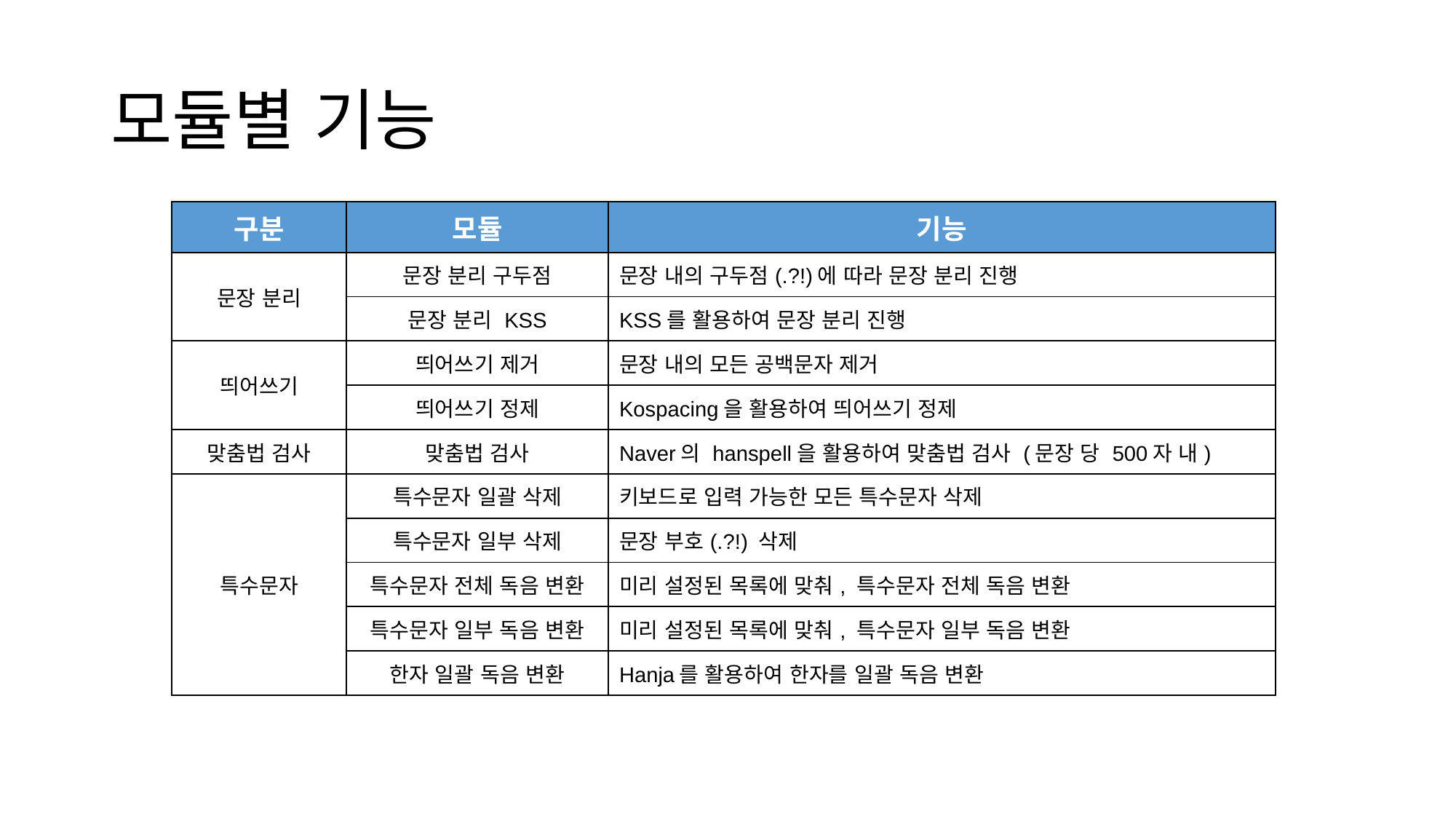

# 모듈별 기능
| 구분 | 모듈 | 기능 |
| --- | --- | --- |
| 문장 분리 | 문장 분리 구두점 | 문장 내의 구두점(.?!)에 따라 문장 분리 진행 |
|  | 문장 분리 KSS | KSS를 활용하여 문장 분리 진행 |
| 띄어쓰기 | 띄어쓰기 제거 | 문장 내의 모든 공백문자 제거 |
|  | 띄어쓰기 정제 | Kospacing을 활용하여 띄어쓰기 정제 |
| 맞춤법 검사 | 맞춤법 검사 | Naver의 hanspell을 활용하여 맞춤법 검사 (문장 당 500자 내) |
| 특수문자 | 특수문자 일괄 삭제 | 키보드로 입력 가능한 모든 특수문자 삭제 |
|  | 특수문자 일부 삭제 | 문장 부호(.?!) 삭제 |
|  | 특수문자 전체 독음 변환 | 미리 설정된 목록에 맞춰, 특수문자 전체 독음 변환 |
|  | 특수문자 일부 독음 변환 | 미리 설정된 목록에 맞춰, 특수문자 일부 독음 변환 |
|  | 한자 일괄 독음 변환 | Hanja를 활용하여 한자를 일괄 독음 변환 |